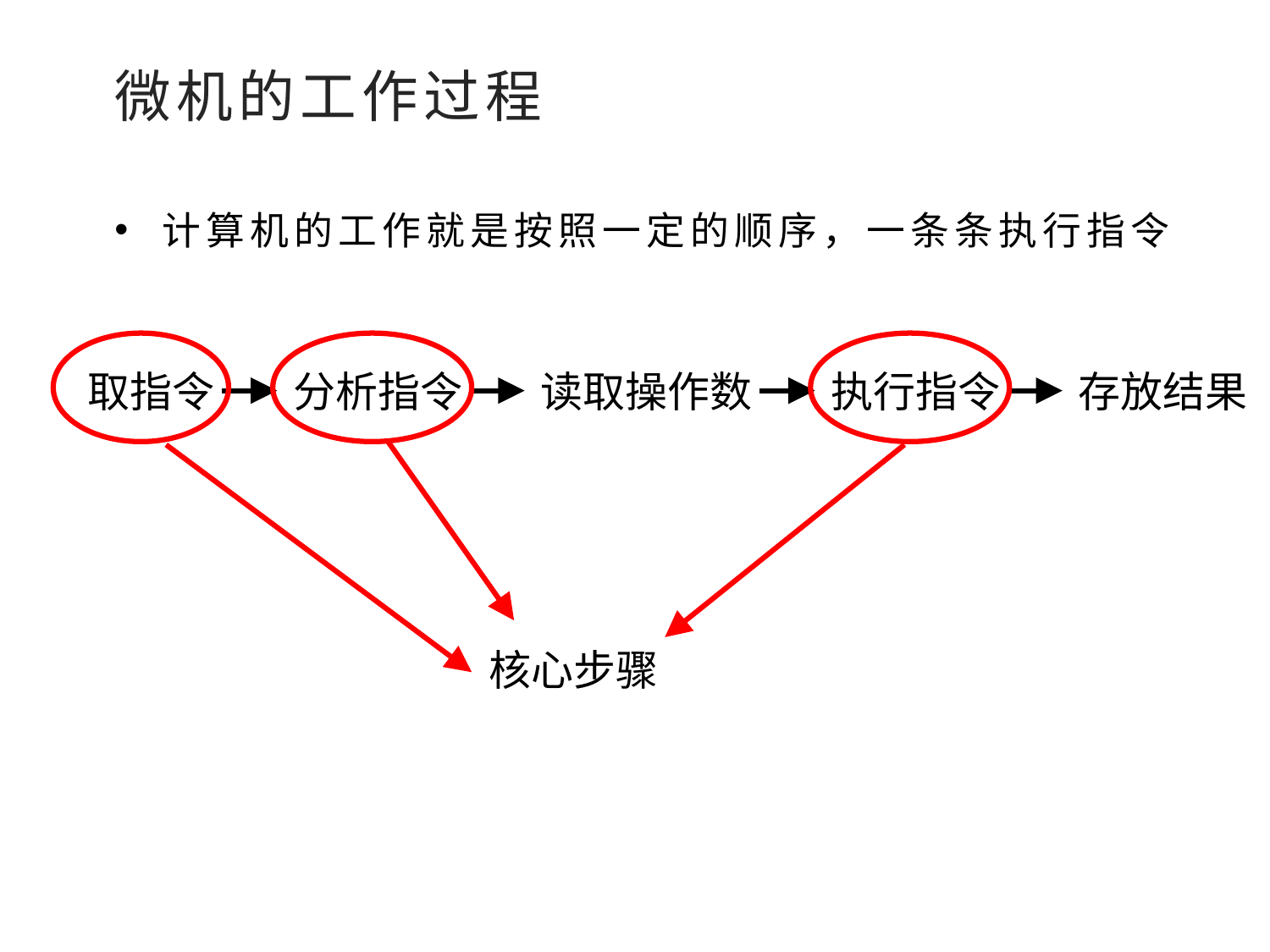

微机的工作过程
计算机的工作就是按照一定的顺序，一条条执行指令

取指令
分析指令
读取操作数
执行指令
存放结果
核心步骤